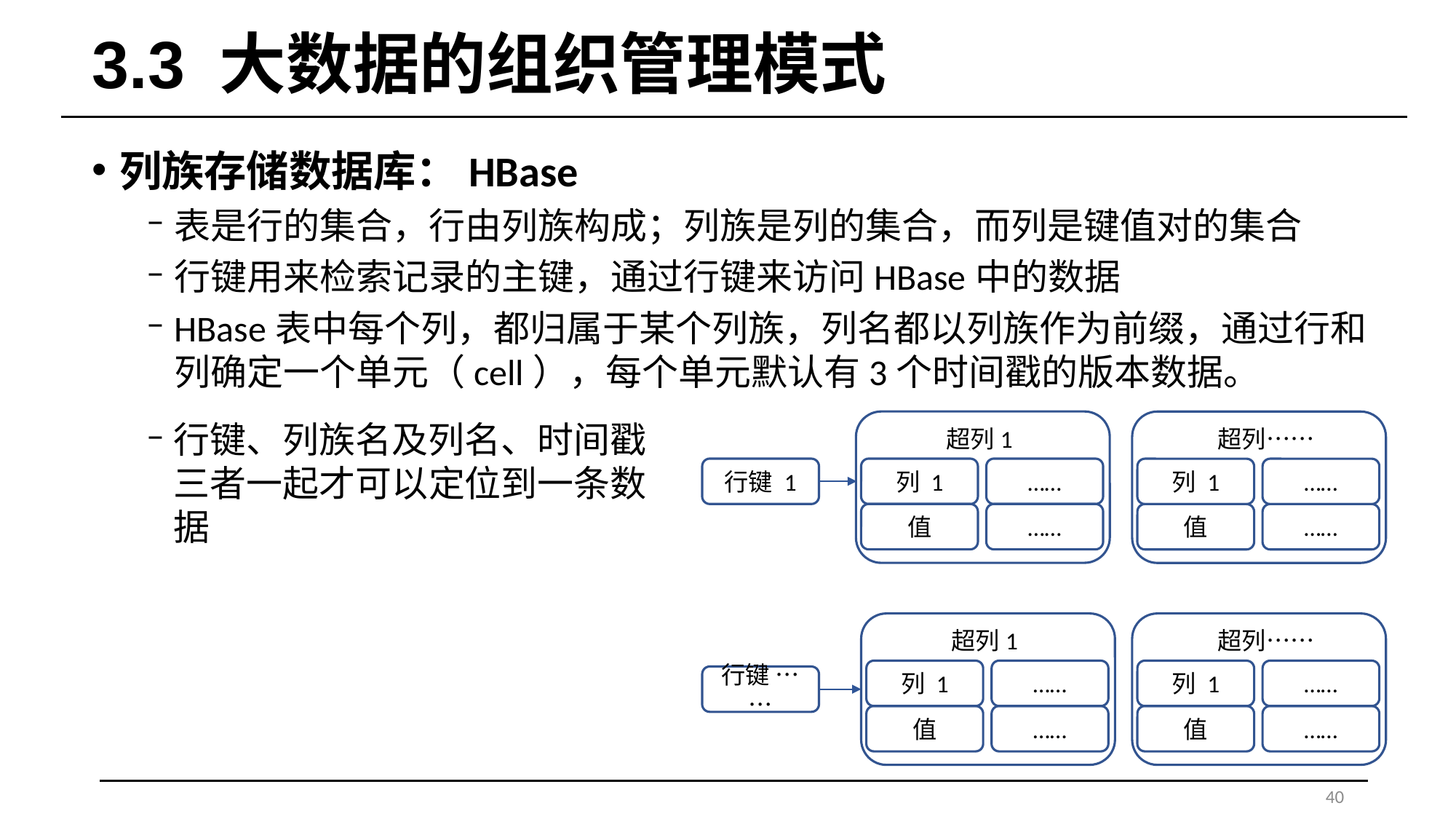

# 3.3 大数据的组织管理模式
列族存储数据库：HBase
表是行的集合，行由列族构成；列族是列的集合，而列是键值对的集合
行键用来检索记录的主键，通过行键来访问HBase中的数据
HBase表中每个列，都归属于某个列族，列名都以列族作为前缀，通过行和列确定一个单元（cell），每个单元默认有3个时间戳的版本数据。

行键、列族名及列名、时间戳三者一起才可以定位到一条数据

超列1
列 1
……
值
……

超列……
列 1
……
值
……
行键 1

超列1
列 1
……
值
……

超列……
列 1
……
值
……
行键 ……
40